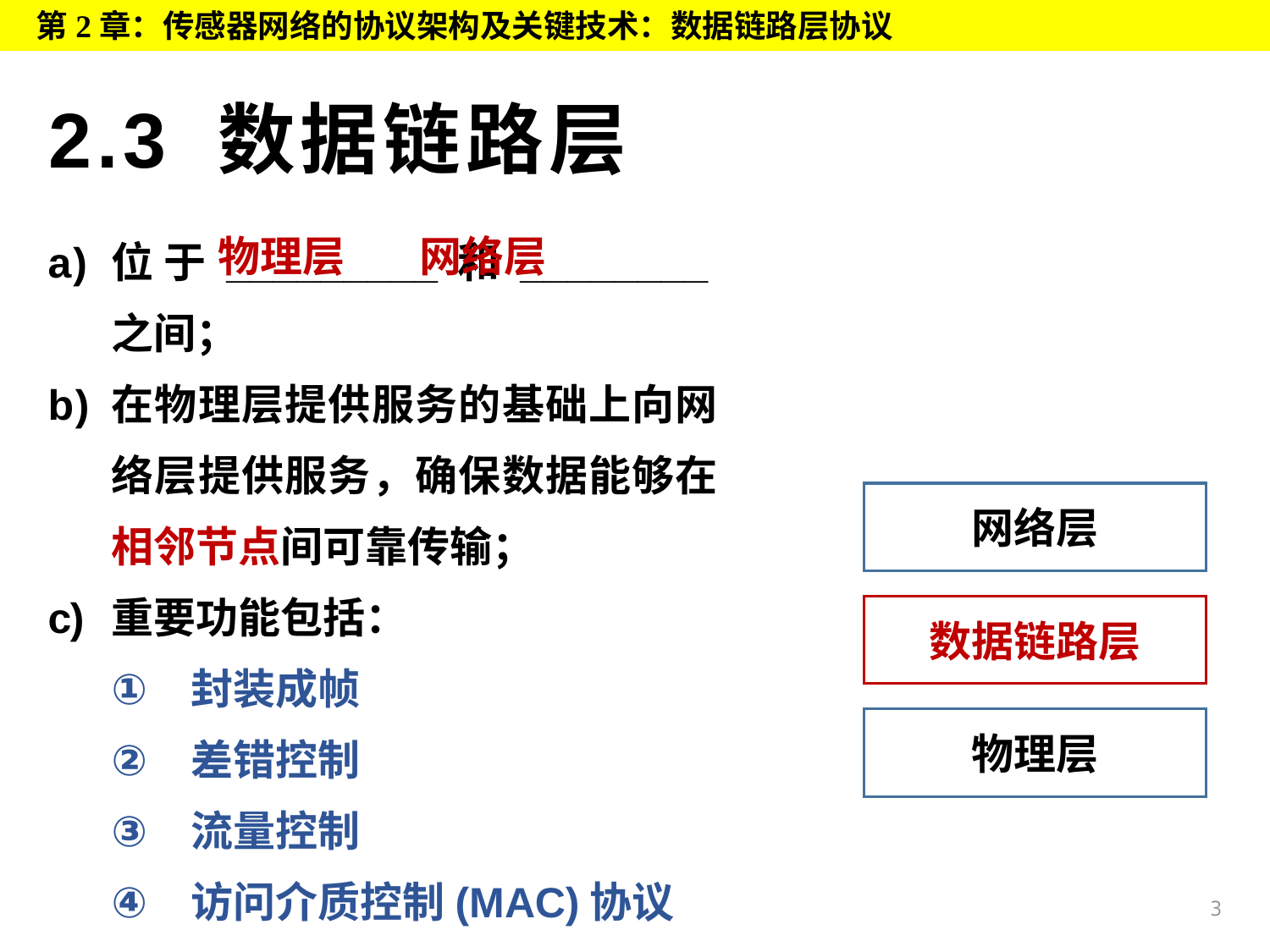

第2章：传感器网络的协议架构及关键技术：数据链路层协议
# 2.3 数据链路层
网络层
物理层
位于_________和________之间；
在物理层提供服务的基础上向网络层提供服务，确保数据能够在相邻节点间可靠传输；
重要功能包括：
封装成帧
差错控制
流量控制
访问介质控制(MAC)协议
网络层
数据链路层
物理层
3